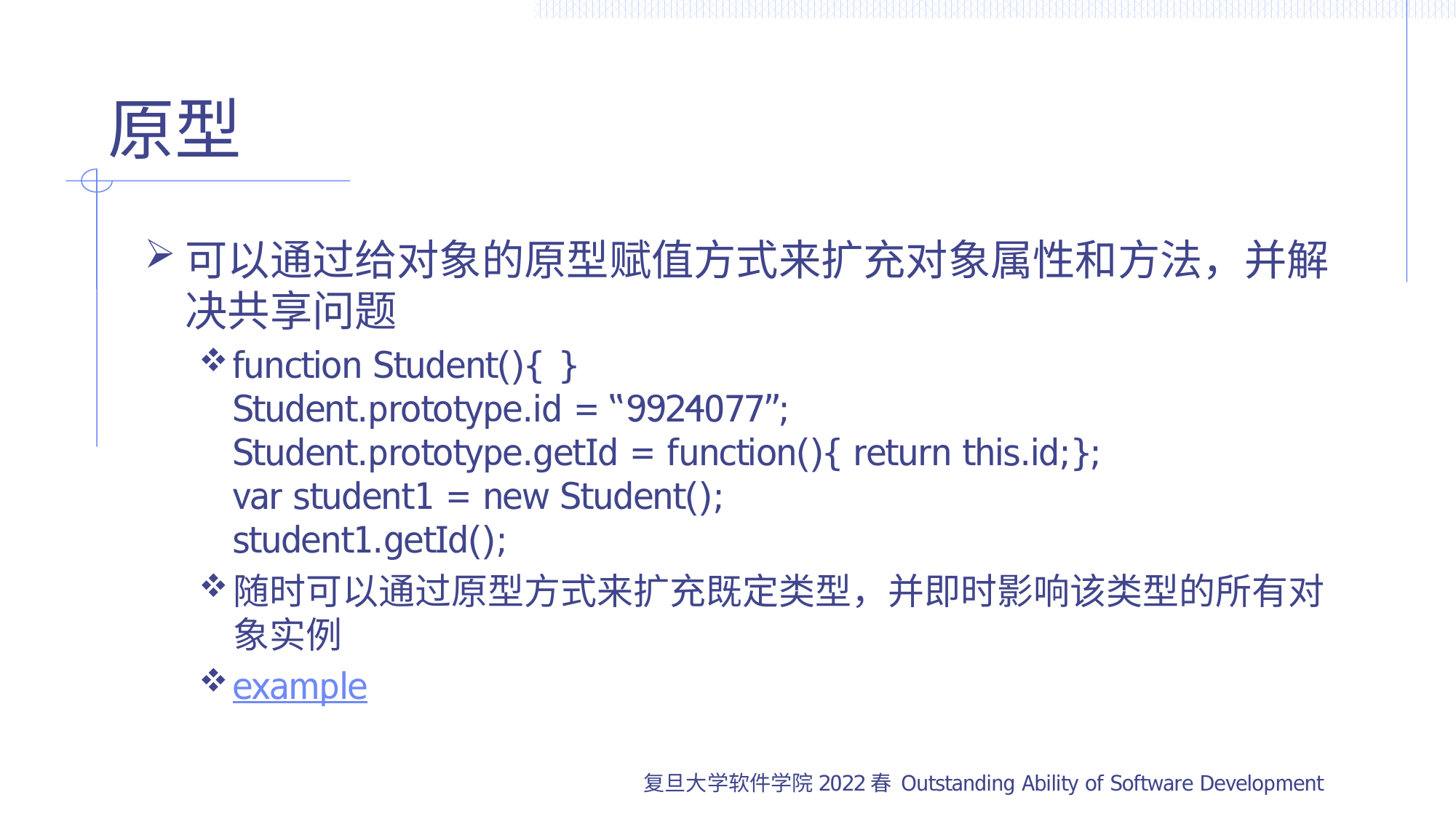

# 原型
可以通过给对象的原型赋值方式来扩充对象属性和方法，并解决共享问题
function Student(){	}
Student.prototype.id = “9924077”;
Student.prototype.getId = function(){ return this.id;};
var student1 = new Student();
student1.getId();
随时可以通过原型方式来扩充既定类型，并即时影响该类型的所有对象实例
example